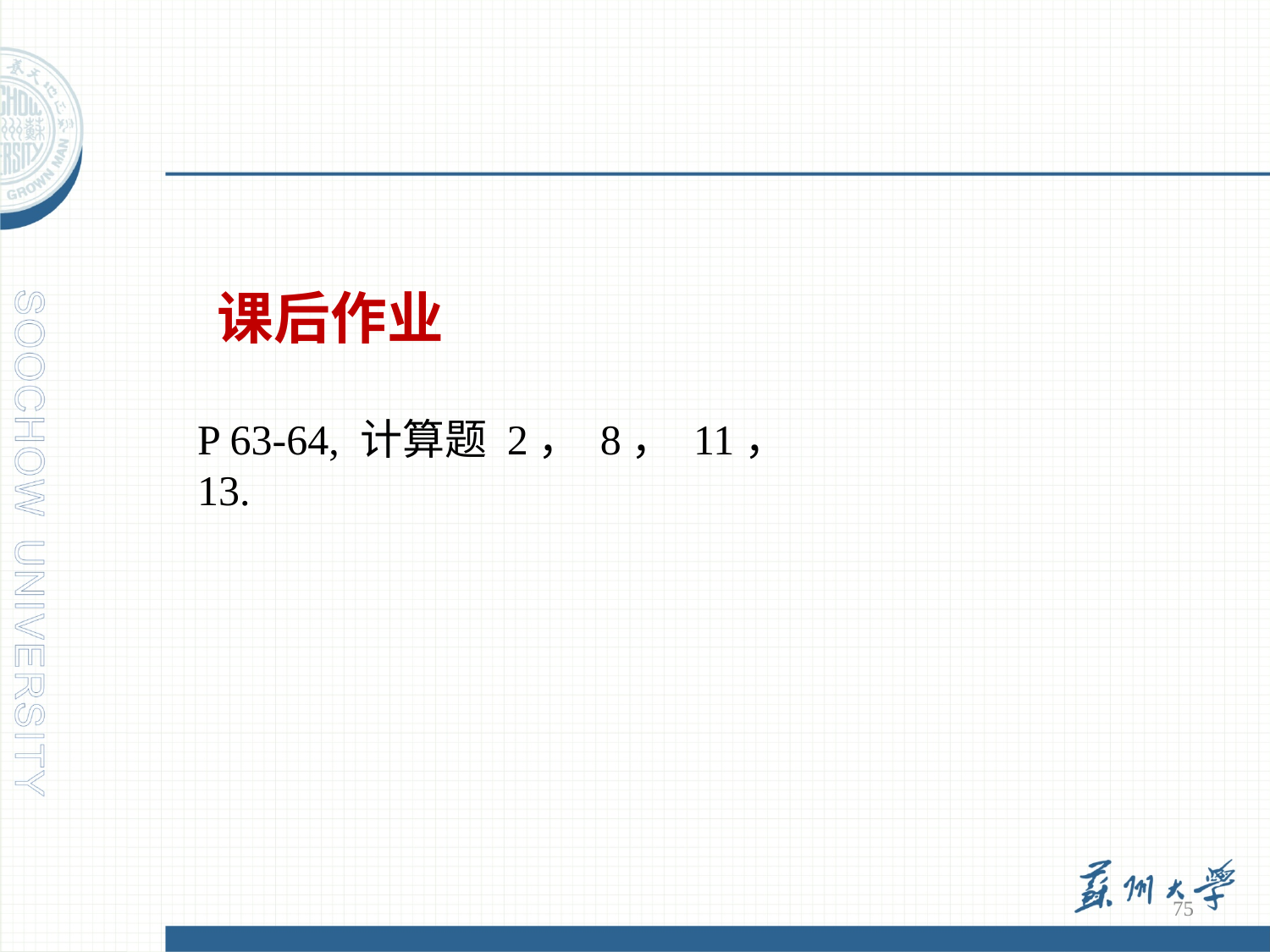

课后作业
P 63-64, 计算题 2， 8， 11， 13.
75